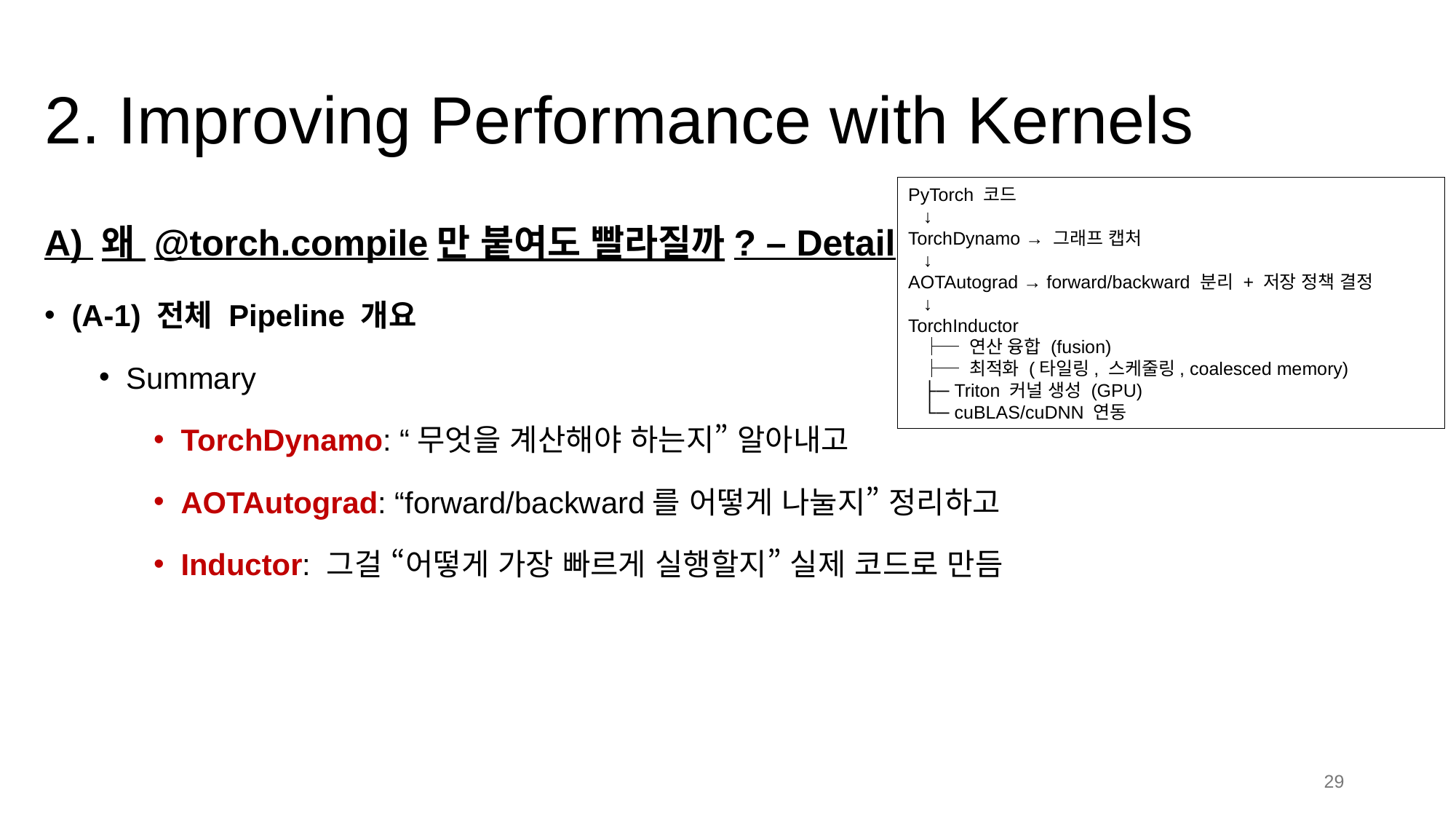

# 2. Improving Performance with Kernels
PyTorch 코드
   ↓
TorchDynamo → 그래프 캡처
   ↓
AOTAutograd → forward/backward 분리 + 저장 정책 결정
   ↓
TorchInductor
   ├─ 연산 융합 (fusion)
   ├─ 최적화 (타일링, 스케줄링, coalesced memory)
   ├─ Triton 커널 생성 (GPU)
   └─ cuBLAS/cuDNN 연동
A) 왜 @torch.compile만 붙여도 빨라질까? – Detail
(A-1) 전체 Pipeline 개요
Summary
TorchDynamo: “무엇을 계산해야 하는지” 알아내고
AOTAutograd: “forward/backward를 어떻게 나눌지” 정리하고
Inductor: 그걸 “어떻게 가장 빠르게 실행할지” 실제 코드로 만듬
29